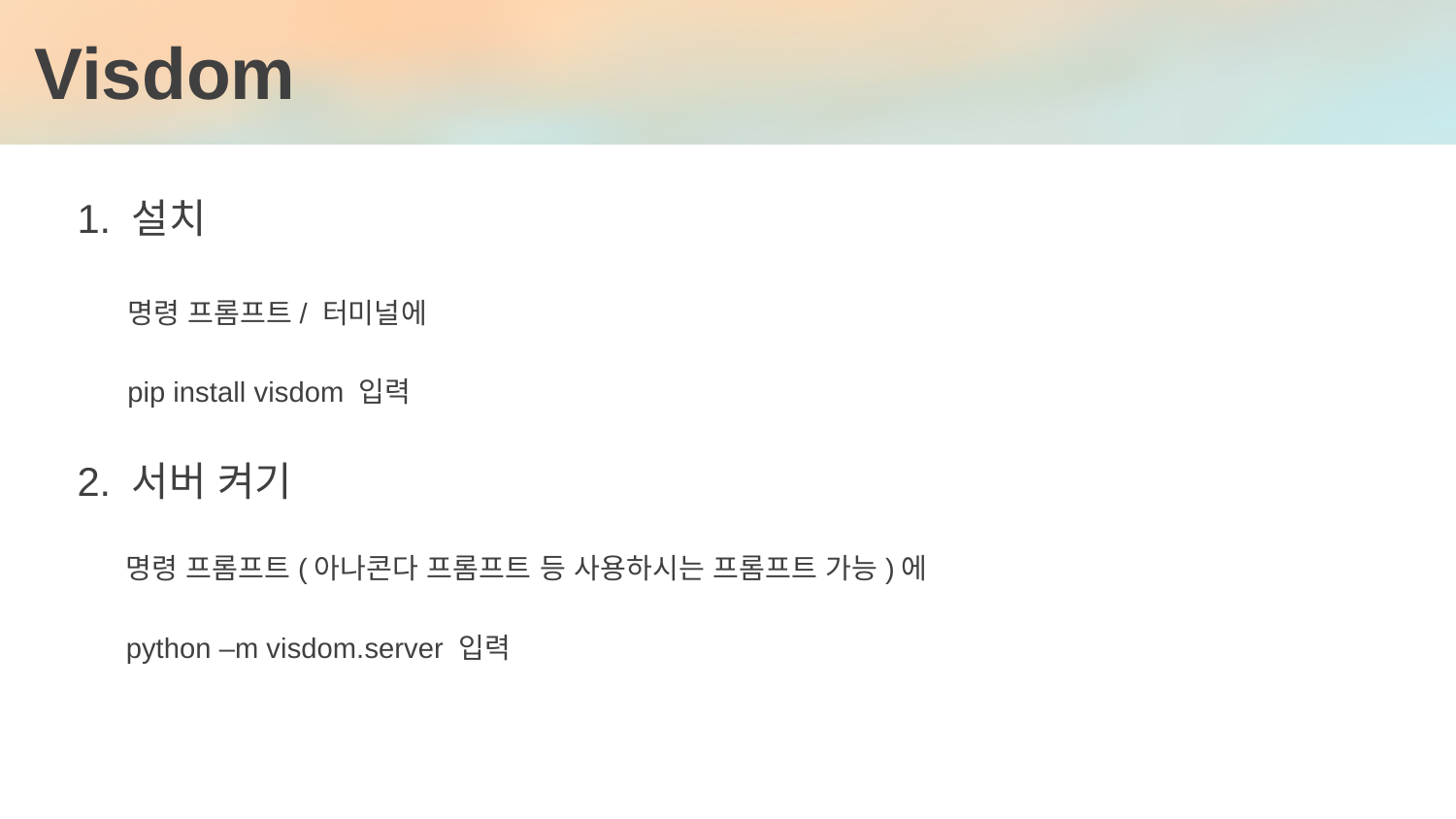

# Visdom
1. 설치
명령 프롬프트/ 터미널에

pip install visdom 입력

2. 서버 켜기
명령 프롬프트(아나콘다 프롬프트 등 사용하시는 프롬프트 가능)에

python –m visdom.server 입력